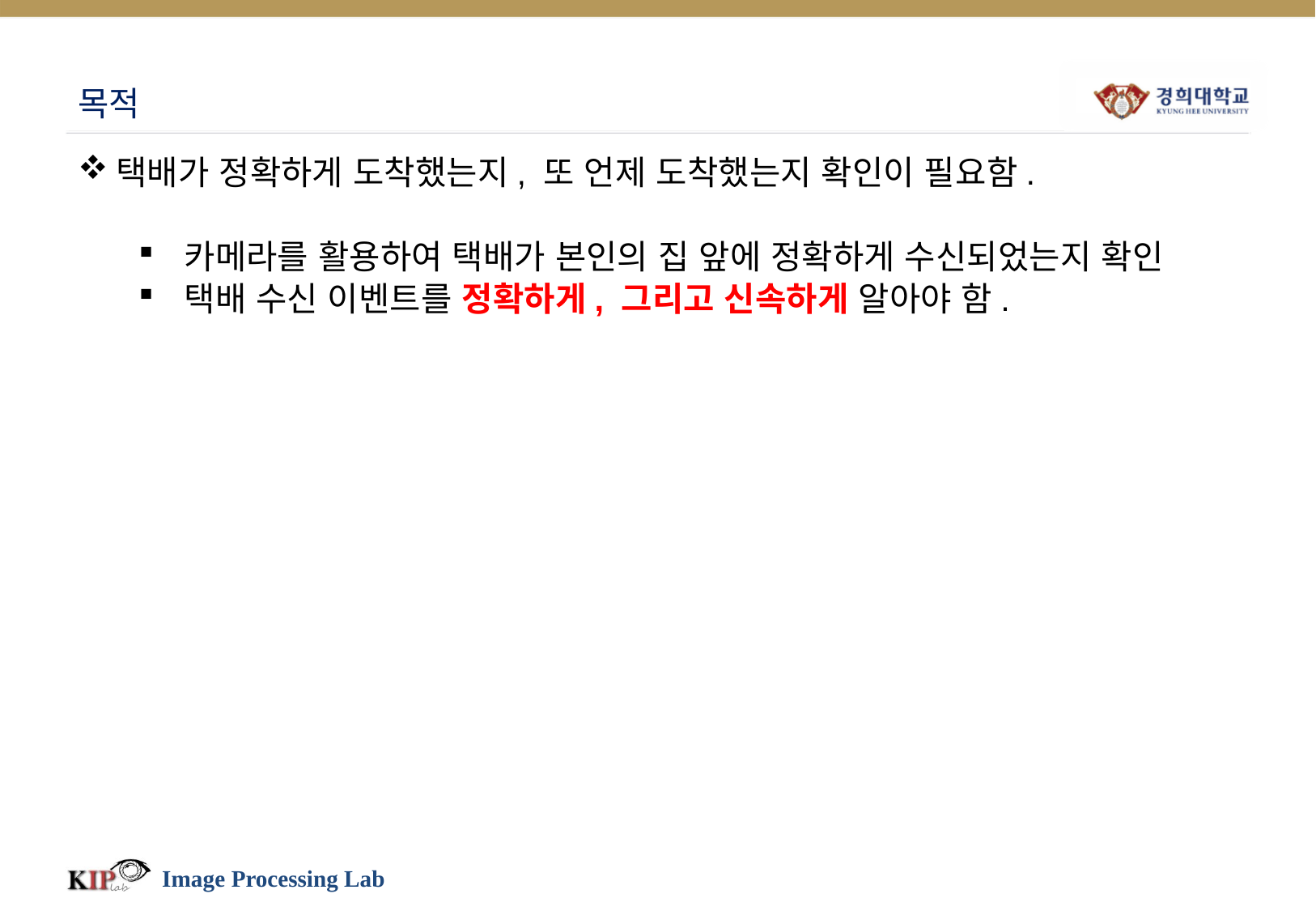

# 목적
택배가 정확하게 도착했는지, 또 언제 도착했는지 확인이 필요함.

카메라를 활용하여 택배가 본인의 집 앞에 정확하게 수신되었는지 확인
택배 수신 이벤트를 정확하게, 그리고 신속하게 알아야 함.
Image Processing Lab